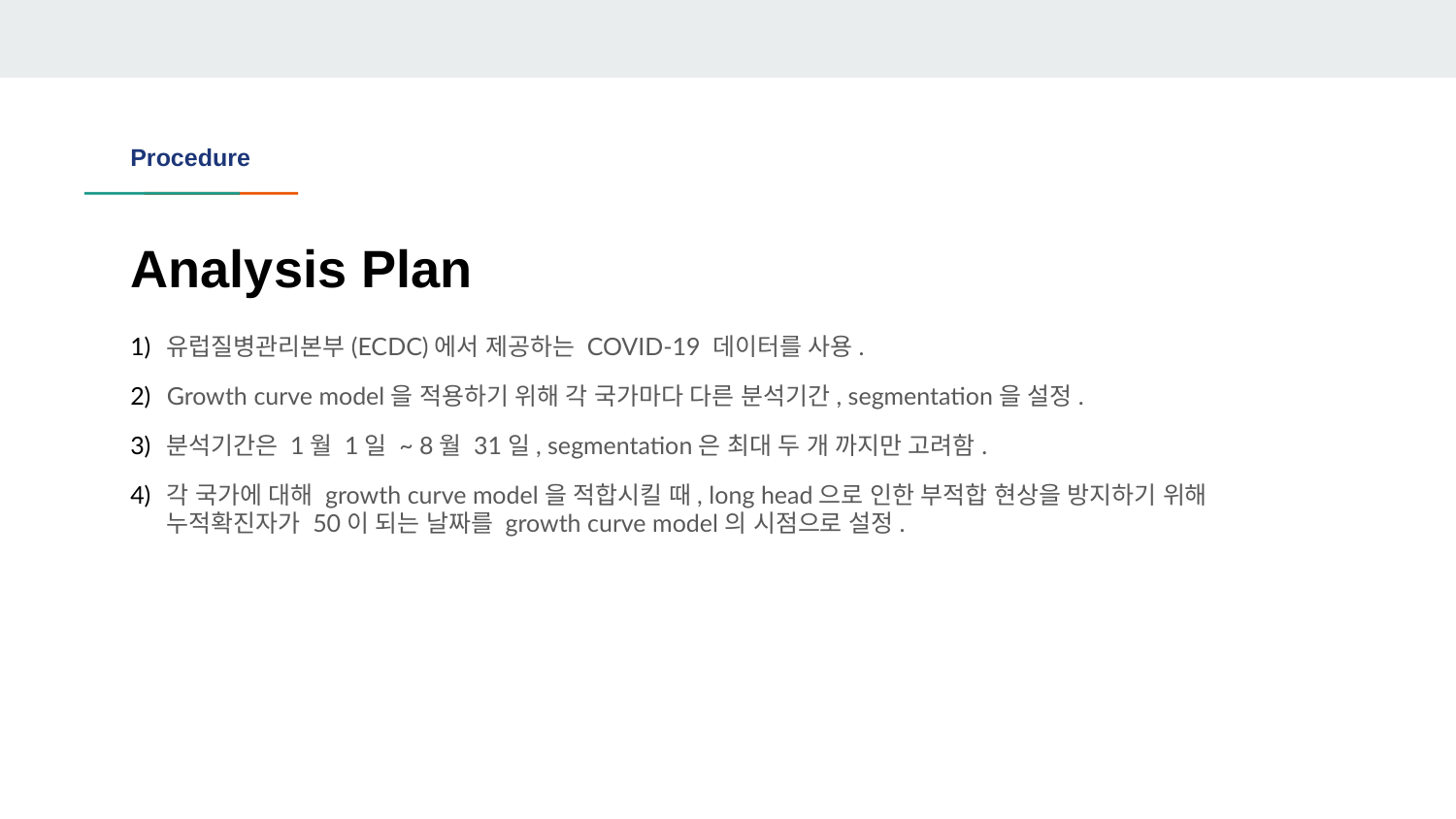

# Procedure
Analysis Plan
유럽질병관리본부(ECDC)에서 제공하는 COVID-19 데이터를 사용.
Growth curve model을 적용하기 위해 각 국가마다 다른 분석기간, segmentation을 설정.
분석기간은 1월 1일 ~ 8월 31일, segmentation은 최대 두 개 까지만 고려함.
각 국가에 대해 growth curve model을 적합시킬 때, long head으로 인한 부적합 현상을 방지하기 위해 누적확진자가 50이 되는 날짜를 growth curve model의 시점으로 설정.